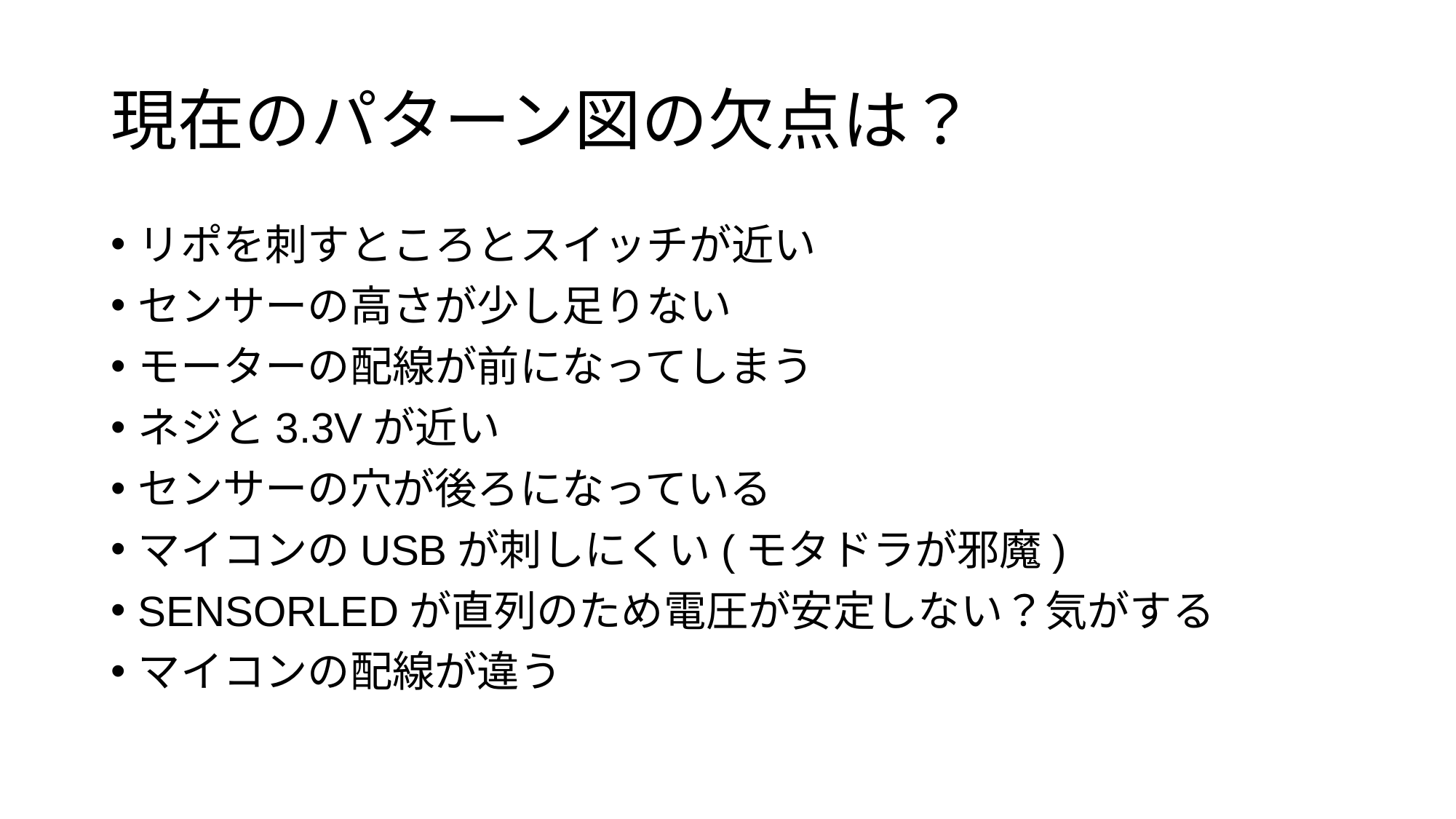

# 現在のパターン図の欠点は？
リポを刺すところとスイッチが近い
センサーの高さが少し足りない
モーターの配線が前になってしまう
ネジと3.3Vが近い
センサーの穴が後ろになっている
マイコンのUSBが刺しにくい(モタドラが邪魔)
SENSORLEDが直列のため電圧が安定しない？気がする
マイコンの配線が違う